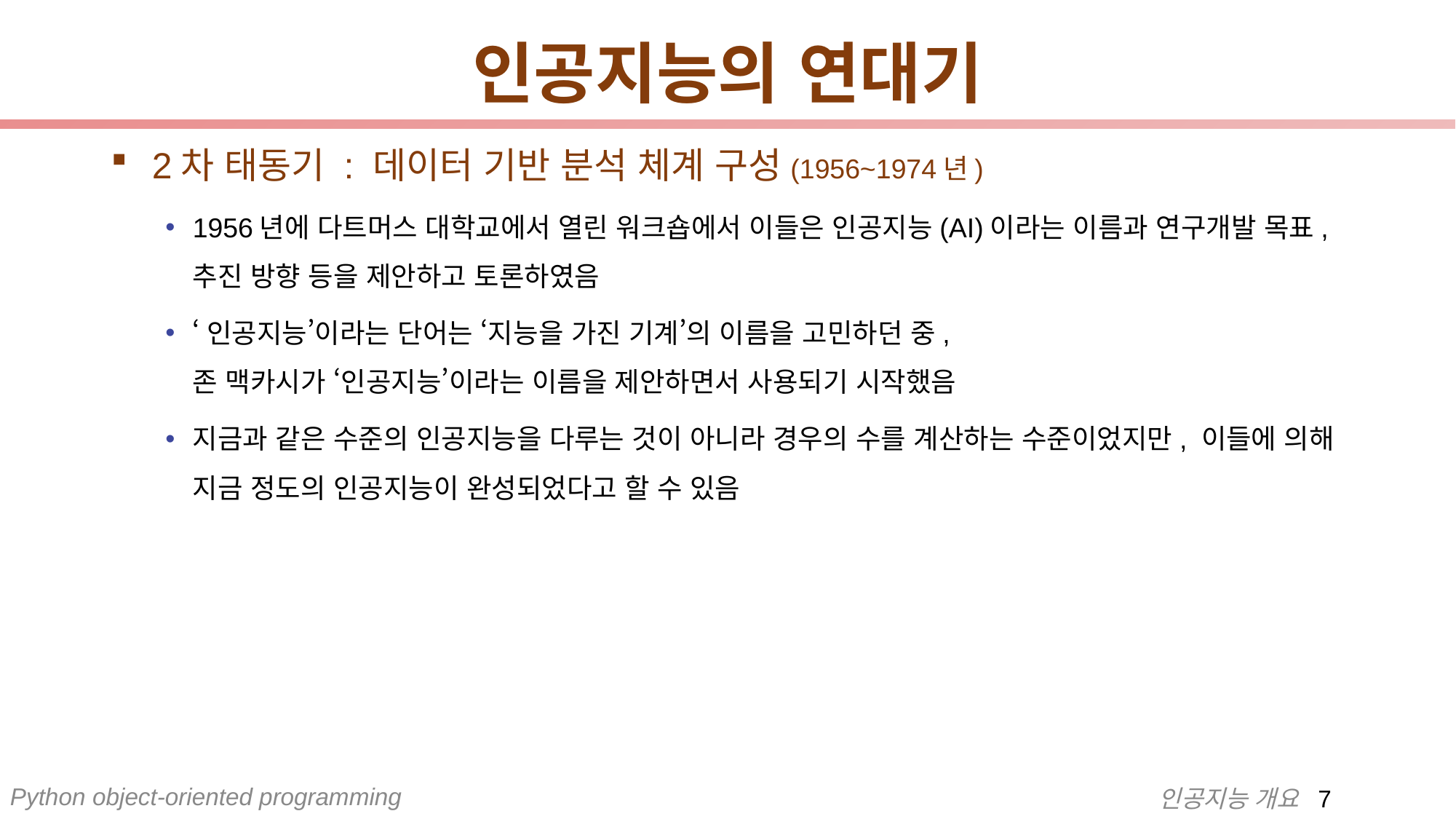

# 인공지능의 연대기
2차 태동기 : 데이터 기반 분석 체계 구성(1956~1974년)
1956년에 다트머스 대학교에서 열린 워크숍에서 이들은 인공지능(AI)이라는 이름과 연구개발 목표, 추진 방향 등을 제안하고 토론하였음
‘인공지능’이라는 단어는 ‘지능을 가진 기계’의 이름을 고민하던 중,
존 맥카시가 ‘인공지능’이라는 이름을 제안하면서 사용되기 시작했음
지금과 같은 수준의 인공지능을 다루는 것이 아니라 경우의 수를 계산하는 수준이었지만, 이들에 의해 지금 정도의 인공지능이 완성되었다고 할 수 있음